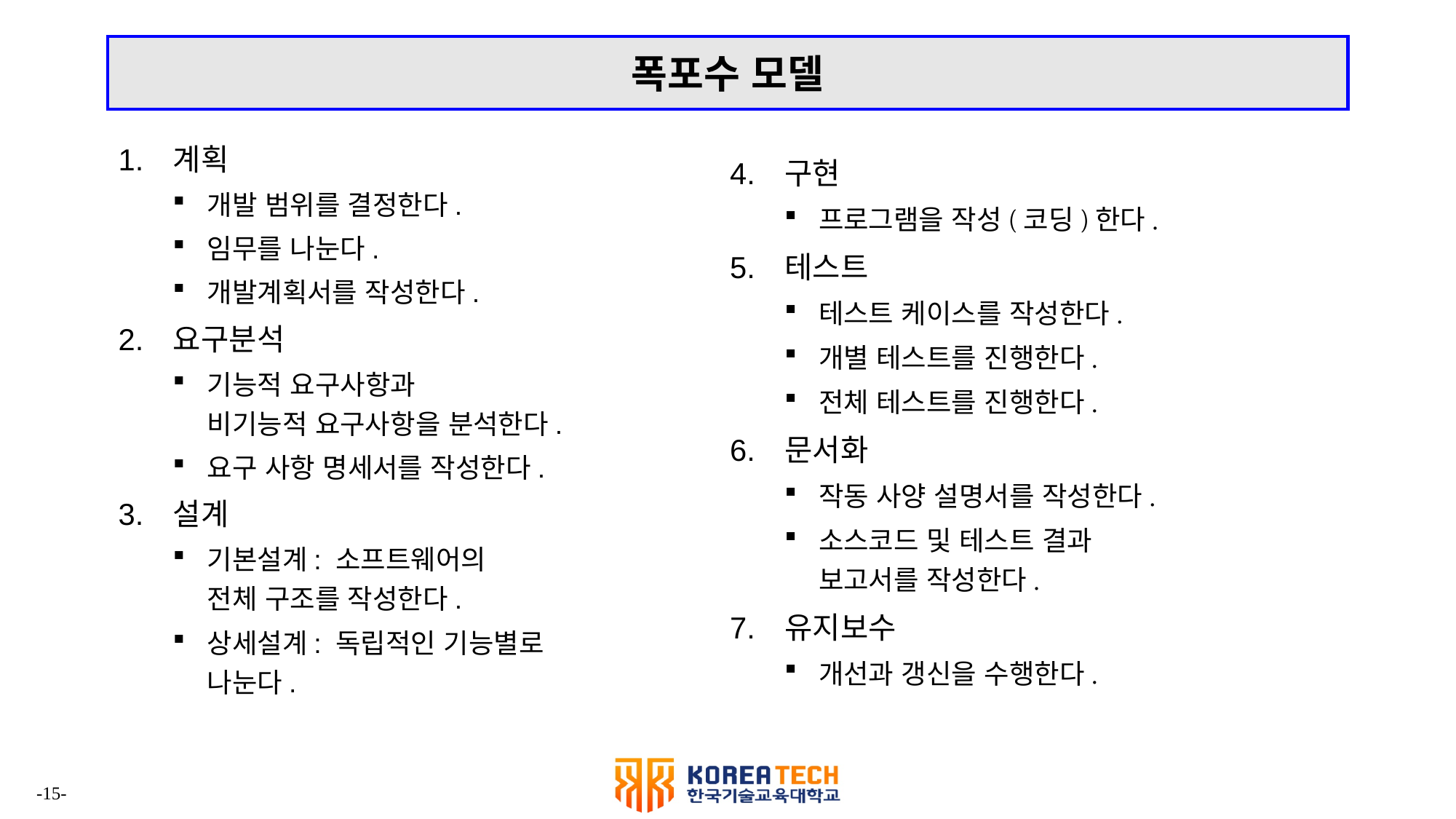

# 폭포수 모델
계획
개발 범위를 결정한다.
임무를 나눈다.
개발계획서를 작성한다.
요구분석
기능적 요구사항과
비기능적 요구사항을 분석한다.
요구 사항 명세서를 작성한다.
설계
기본설계: 소프트웨어의
전체 구조를 작성한다.
상세설계: 독립적인 기능별로
나눈다.
구현
프로그램을 작성(코딩)한다.
테스트
테스트 케이스를 작성한다.
개별 테스트를 진행한다.
전체 테스트를 진행한다.
문서화
작동 사양 설명서를 작성한다.
소스코드 및 테스트 결과
보고서를 작성한다.
유지보수
개선과 갱신을 수행한다.
-15-